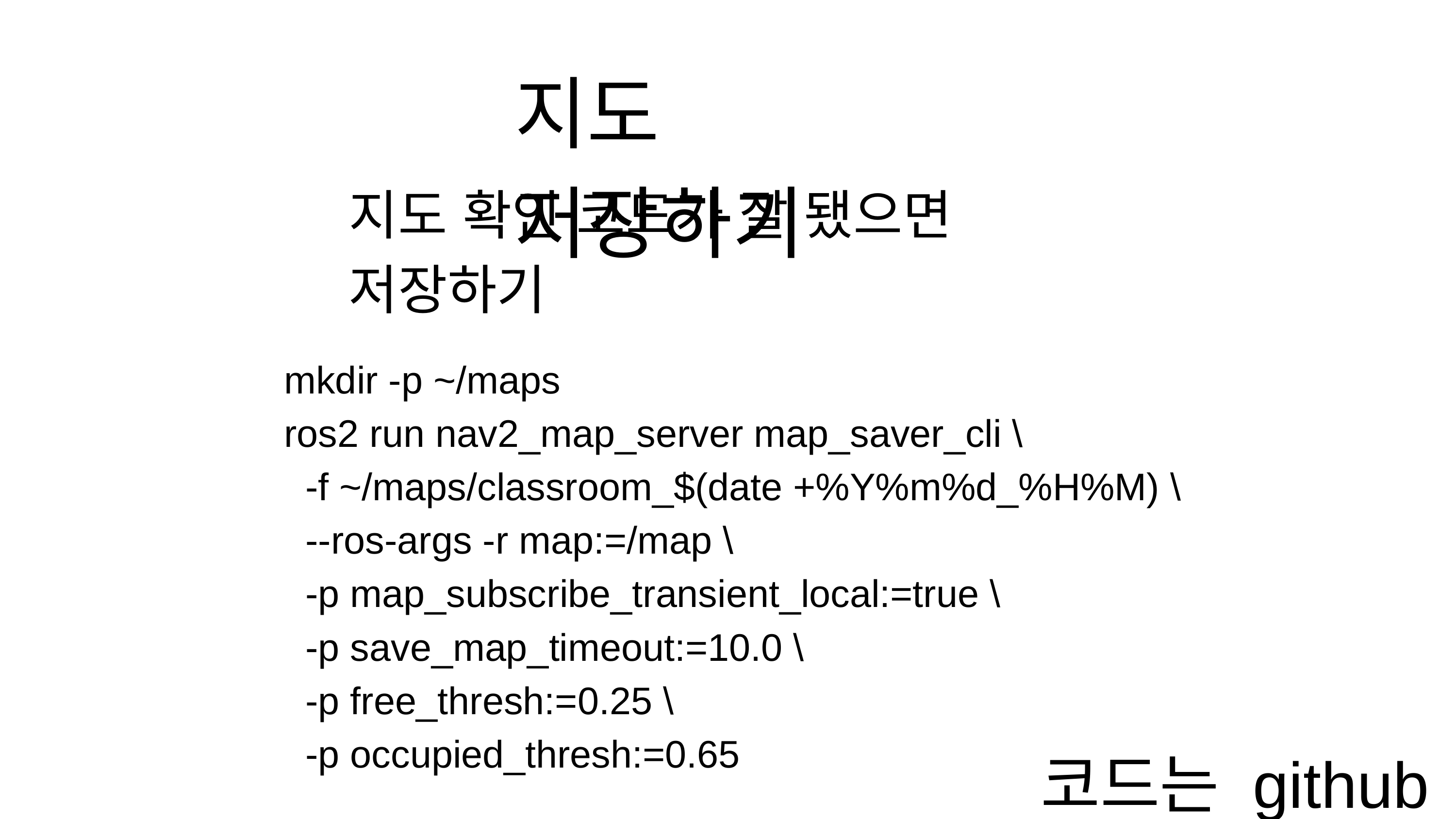

지도 저장하기
지도 확인 코드가 잘 됐으면 저장하기
mkdir -p ~/maps
ros2 run nav2_map_server map_saver_cli \
  -f ~/maps/classroom_$(date +%Y%m%d_%H%M) \
  --ros-args -r map:=/map \
  -p map_subscribe_transient_local:=true \
  -p save_map_timeout:=10.0 \
  -p free_thresh:=0.25 \
  -p occupied_thresh:=0.65
코드는 github에